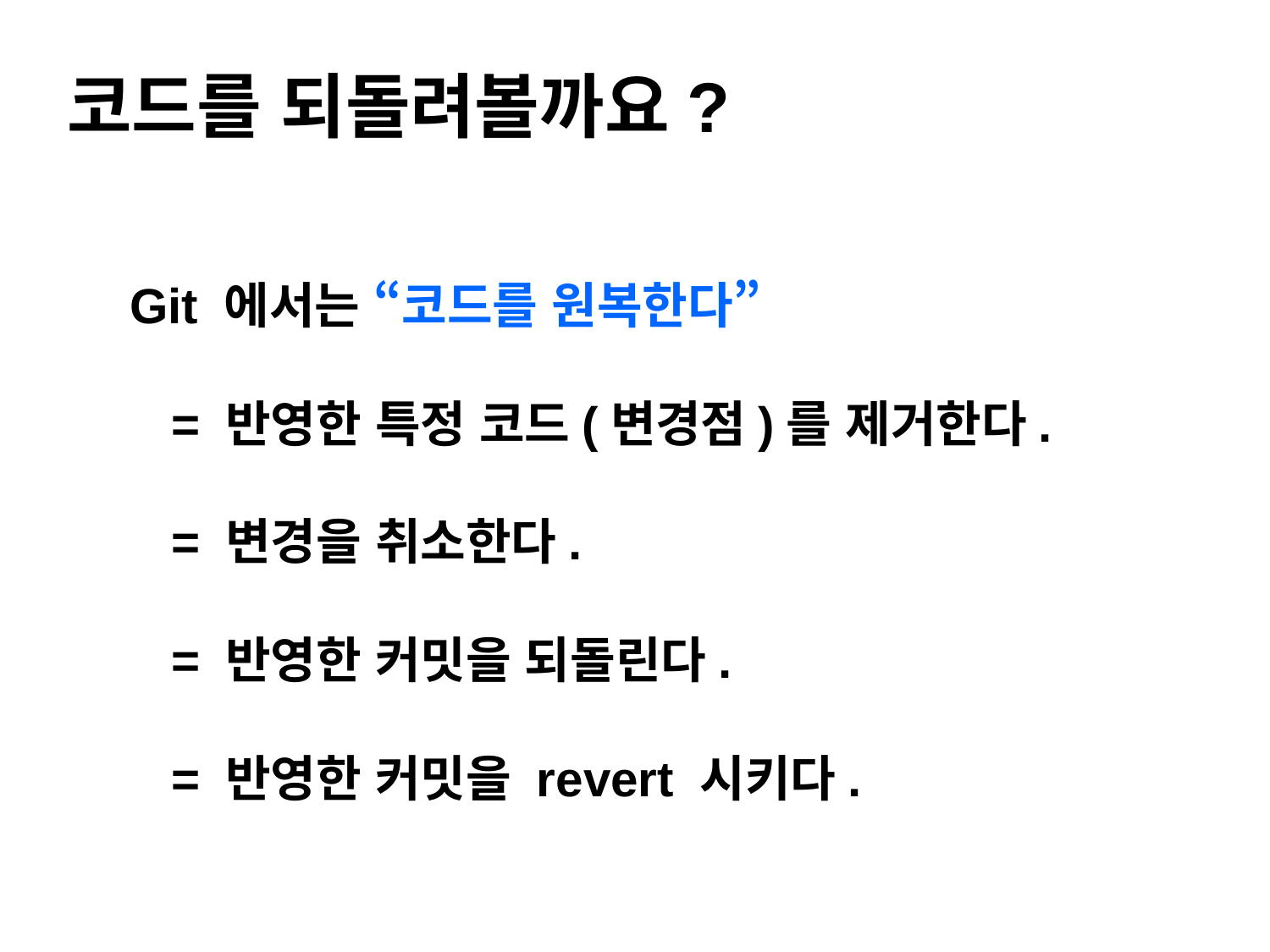

#
코드를 되돌려볼까요?
 Git 에서는 “코드를 원복한다”
    = 반영한 특정 코드(변경점)를 제거한다.
    = 변경을 취소한다.
    = 반영한 커밋을 되돌린다.
    = 반영한 커밋을 revert 시키다.